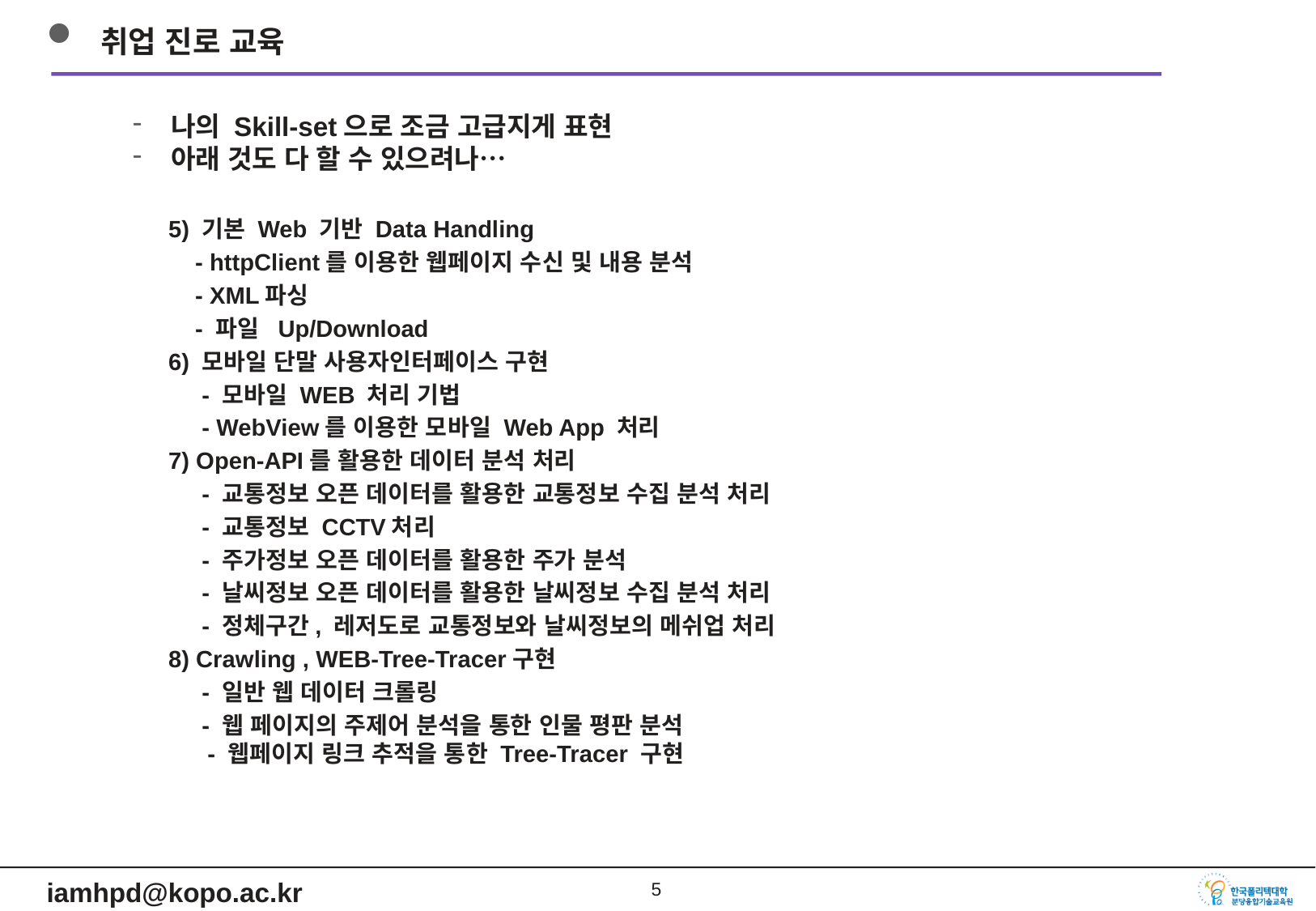

취업 진로 교육
나의 Skill-set으로 조금 고급지게 표현
아래 것도 다 할 수 있으려나…

5) 기본 Web 기반 Data Handling
    - httpClient를 이용한 웹페이지 수신 및 내용 분석
    - XML파싱
    - 파일  Up/Download
6) 모바일 단말 사용자인터페이스 구현
     - 모바일 WEB 처리 기법
     - WebView를 이용한 모바일 Web App 처리
7) Open-API를 활용한 데이터 분석 처리
     - 교통정보 오픈 데이터를 활용한 교통정보 수집 분석 처리
     - 교통정보 CCTV처리
     - 주가정보 오픈 데이터를 활용한 주가 분석
     - 날씨정보 오픈 데이터를 활용한 날씨정보 수집 분석 처리
     - 정체구간, 레저도로 교통정보와 날씨정보의 메쉬업 처리
8) Crawling , WEB-Tree-Tracer구현
     - 일반 웹 데이터 크롤링
     - 웹 페이지의 주제어 분석을 통한 인물 평판 분석
     - 웹페이지 링크 추적을 통한 Tree-Tracer 구현
5